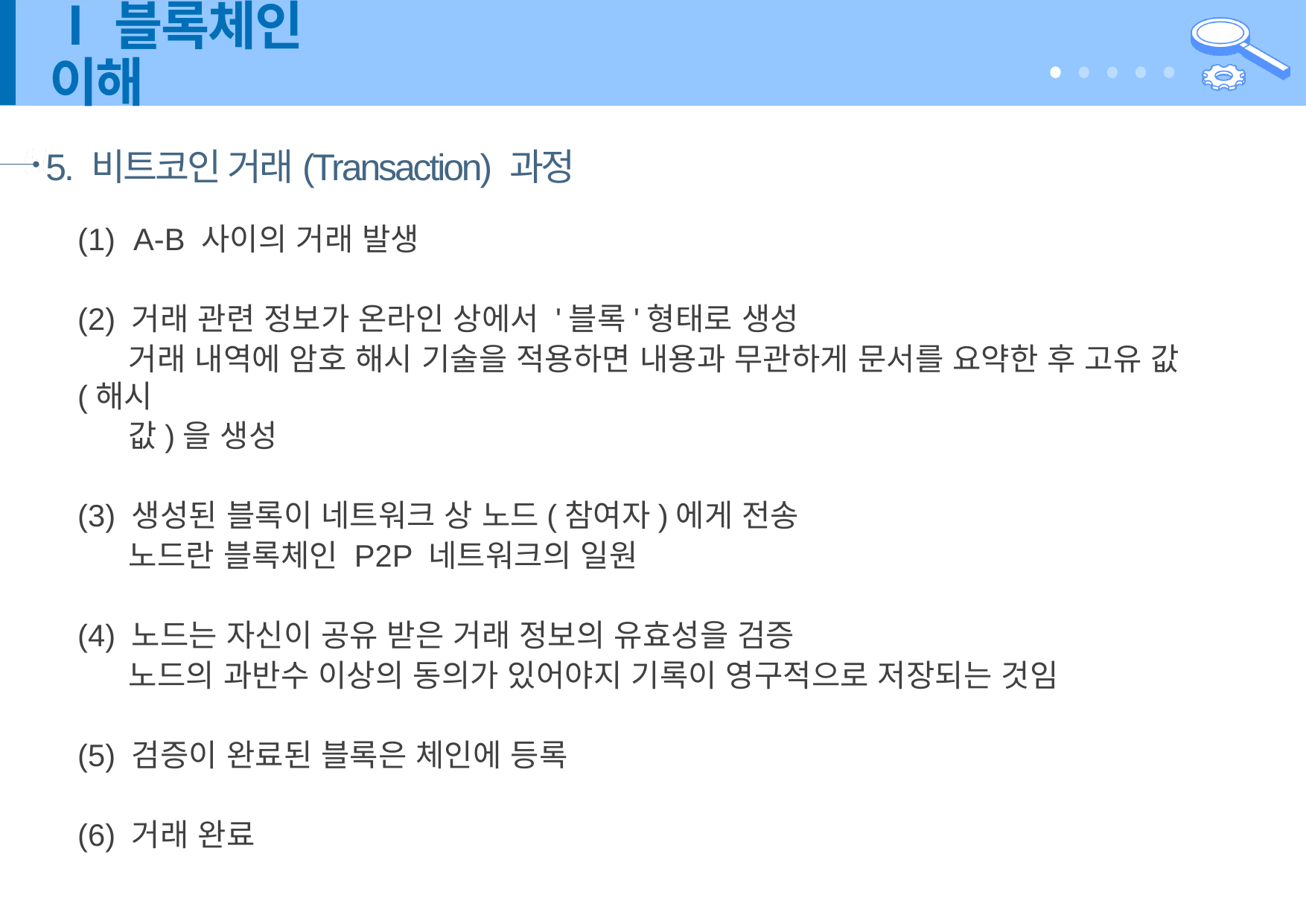

# Ⅰ블록체인 이해
5. 비트코인 거래(Transaction) 과정
A-B 사이의 거래 발생

(2) 거래 관련 정보가 온라인 상에서 '블록'형태로 생성
     거래 내역에 암호 해시 기술을 적용하면 내용과 무관하게 문서를 요약한 후 고유 값(해시
     값)을 생성

(3) 생성된 블록이 네트워크 상 노드(참여자)에게 전송
     노드란 블록체인 P2P 네트워크의 일원

(4) 노드는 자신이 공유 받은 거래 정보의 유효성을 검증
     노드의 과반수 이상의 동의가 있어야지 기록이 영구적으로 저장되는 것임

(5) 검증이 완료된 블록은 체인에 등록

(6) 거래 완료